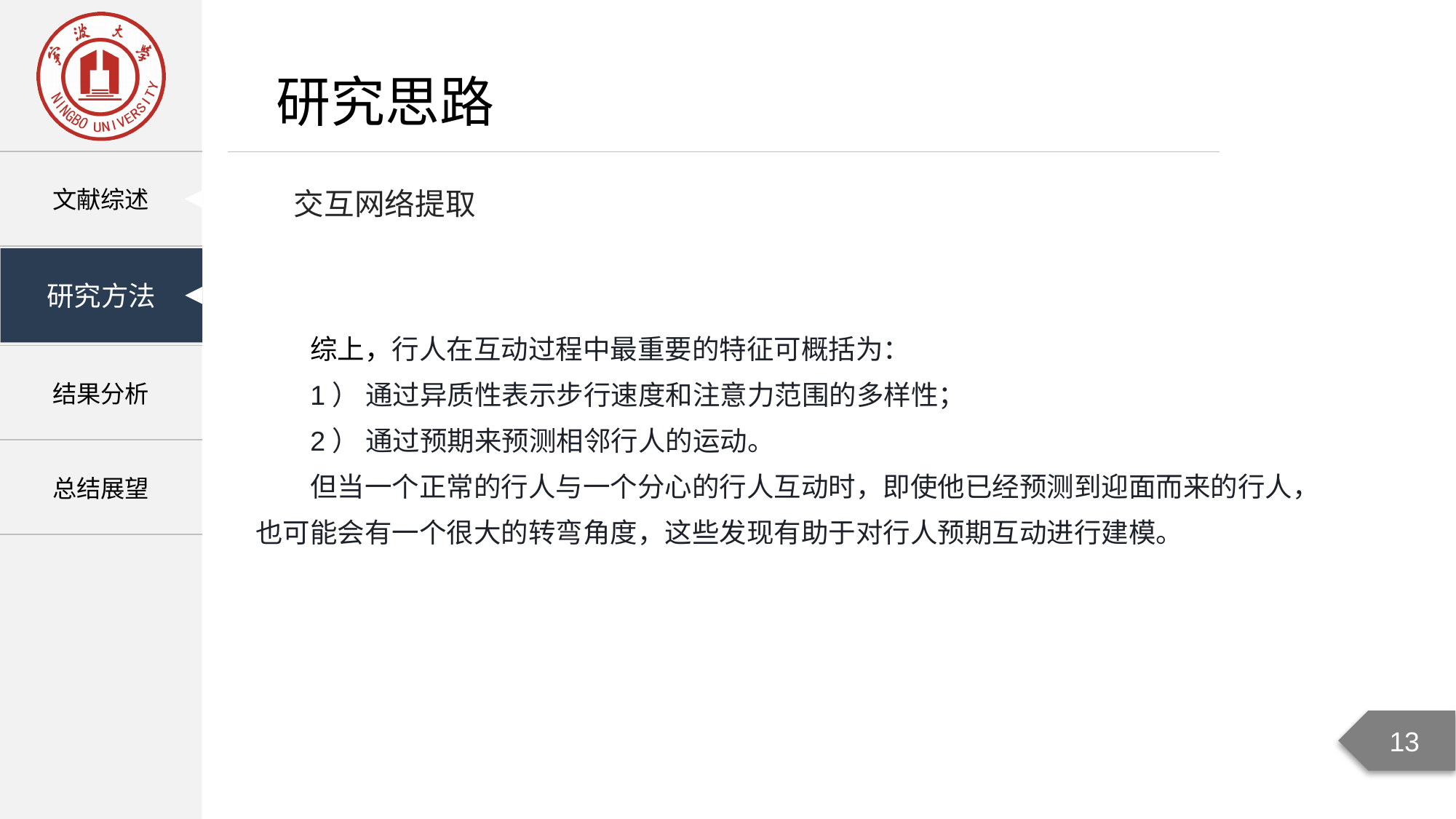

研究思路
交互网络提取
综上，行人在互动过程中最重要的特征可概括为：
1） 通过异质性表示步行速度和注意力范围的多样性；
2） 通过预期来预测相邻行人的运动。
但当一个正常的行人与一个分心的行人互动时，即使他已经预测到迎面而来的行人，也可能会有一个很大的转弯角度，这些发现有助于对行人预期互动进行建模。